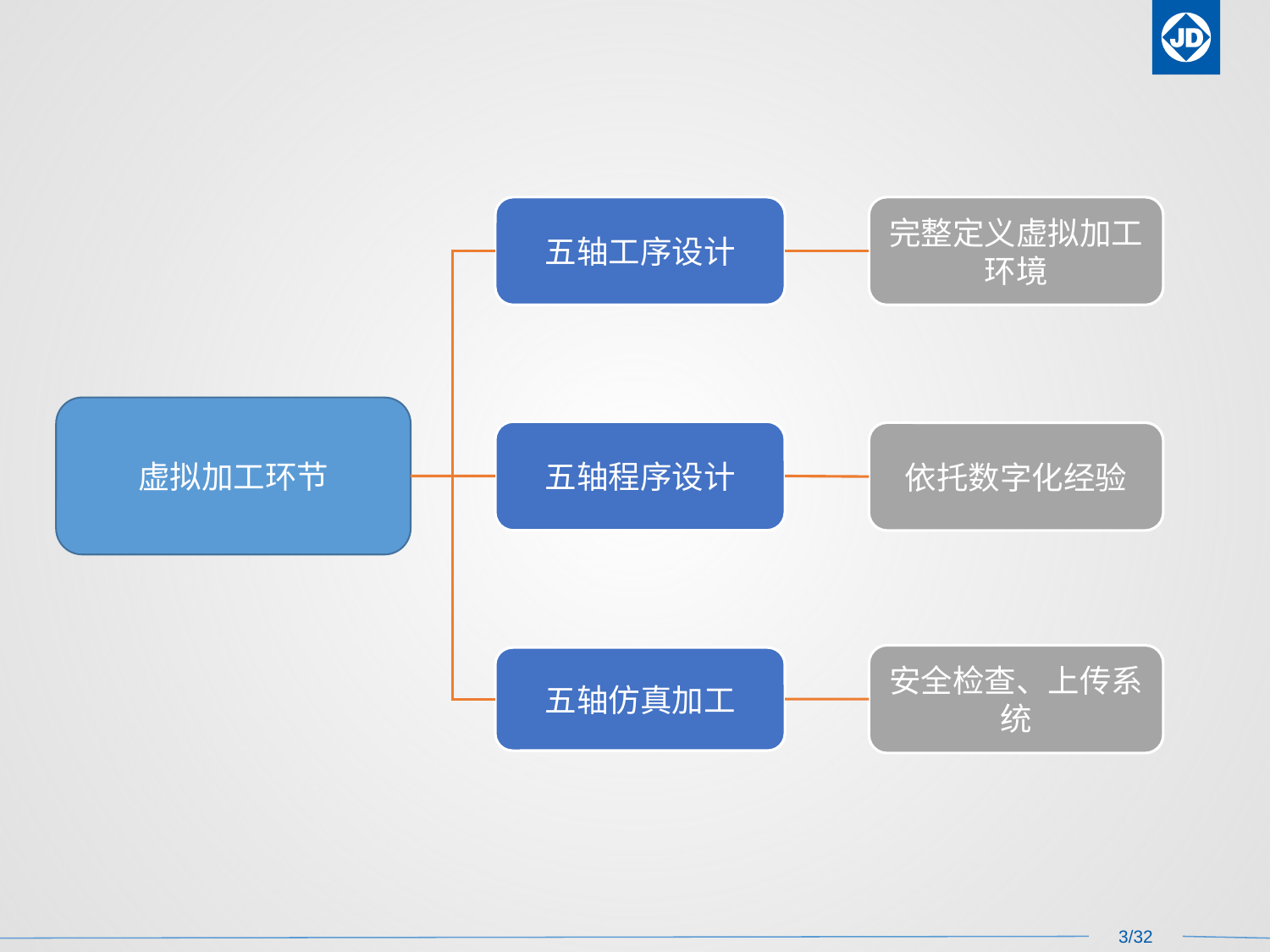

五轴工序设计
完整定义虚拟加工环境
虚拟加工环节
五轴程序设计
依托数字化经验
安全检查、上传系统
五轴仿真加工